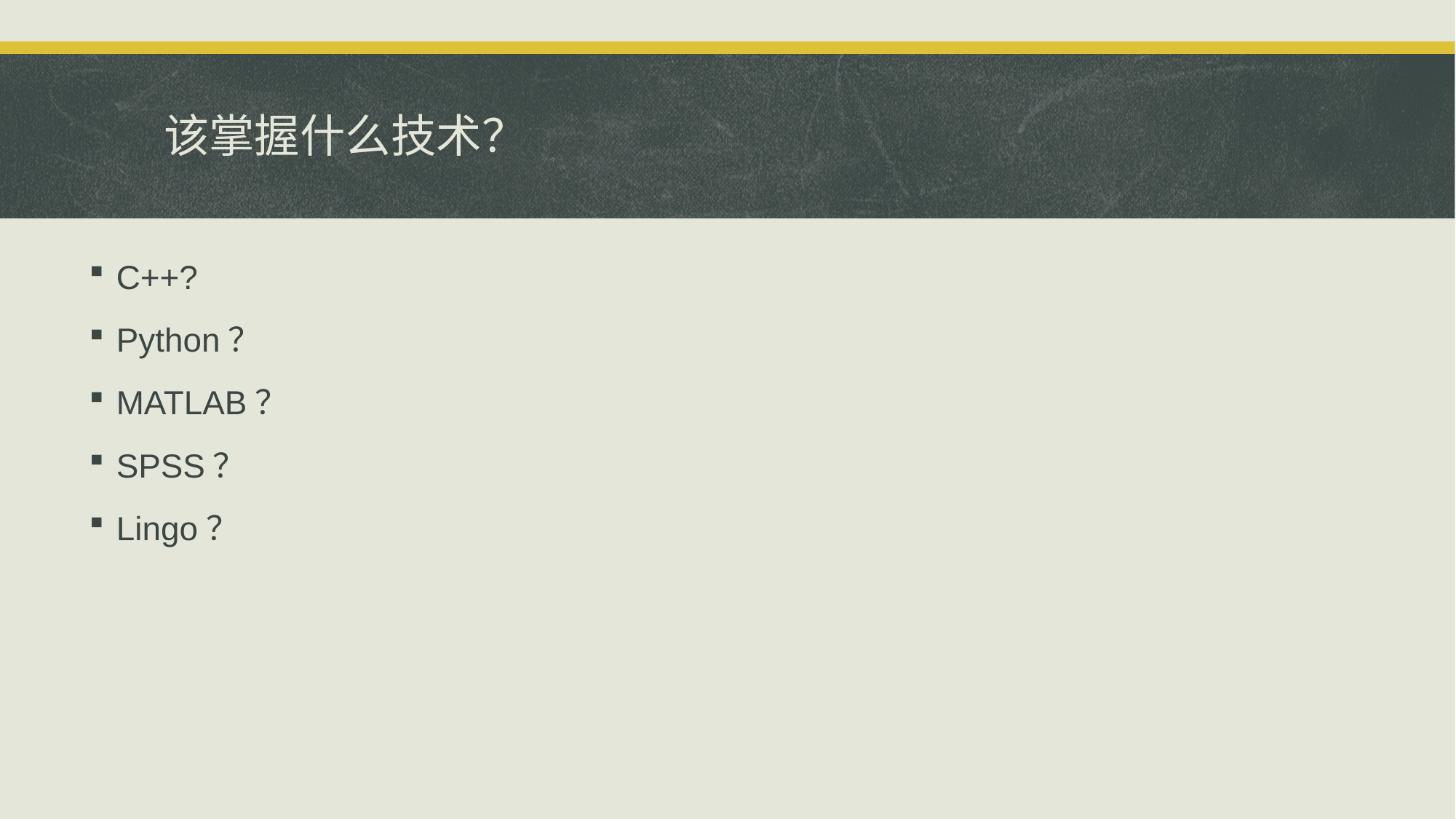

# 该掌握什么技术？
C++?
Python？
MATLAB？
SPSS？
Lingo？